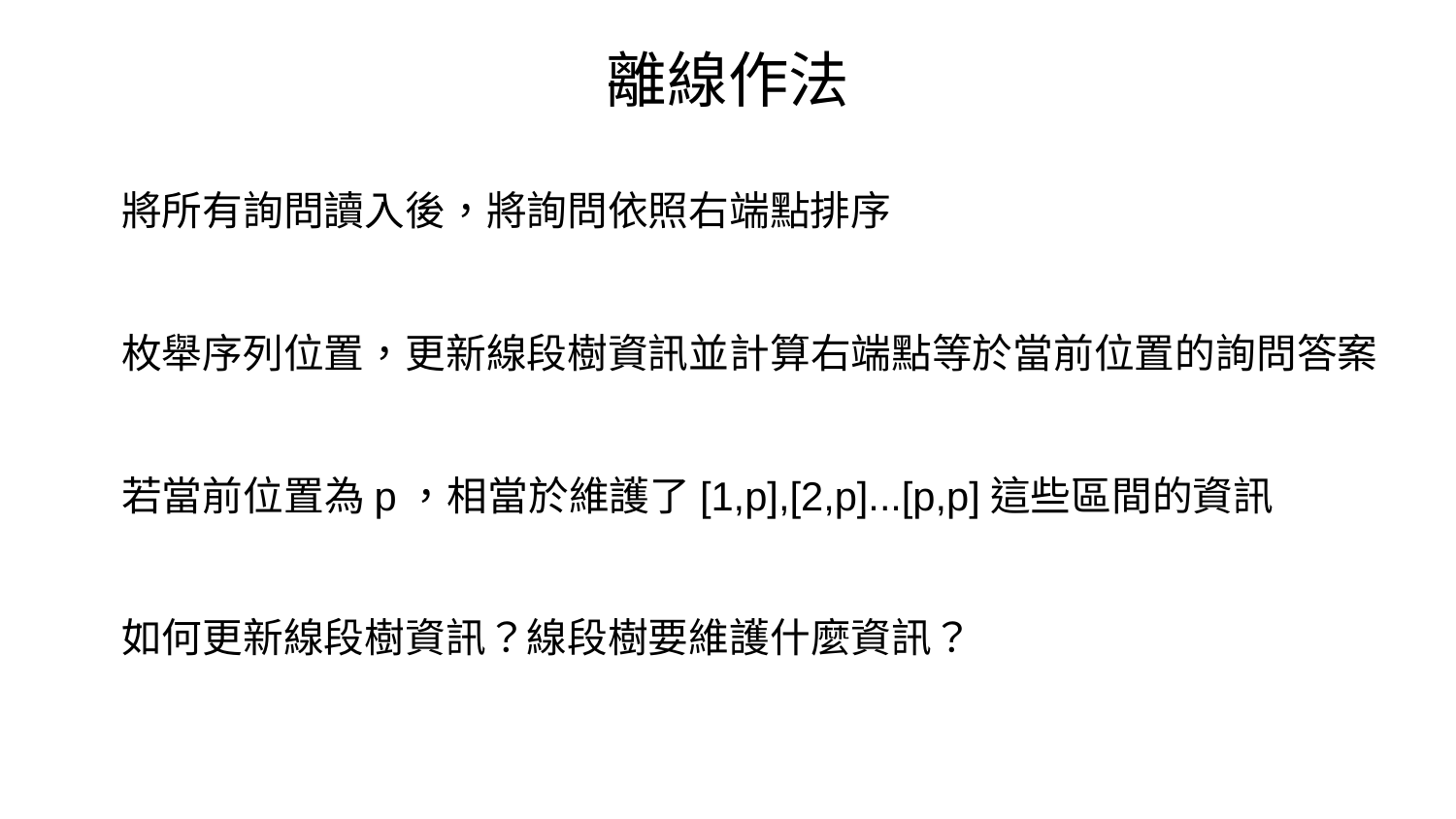

離線作法
將所有詢問讀入後，將詢問依照右端點排序
枚舉序列位置，更新線段樹資訊並計算右端點等於當前位置的詢問答案
若當前位置為p，相當於維護了[1,p],[2,p]...[p,p]這些區間的資訊
如何更新線段樹資訊？線段樹要維護什麼資訊？